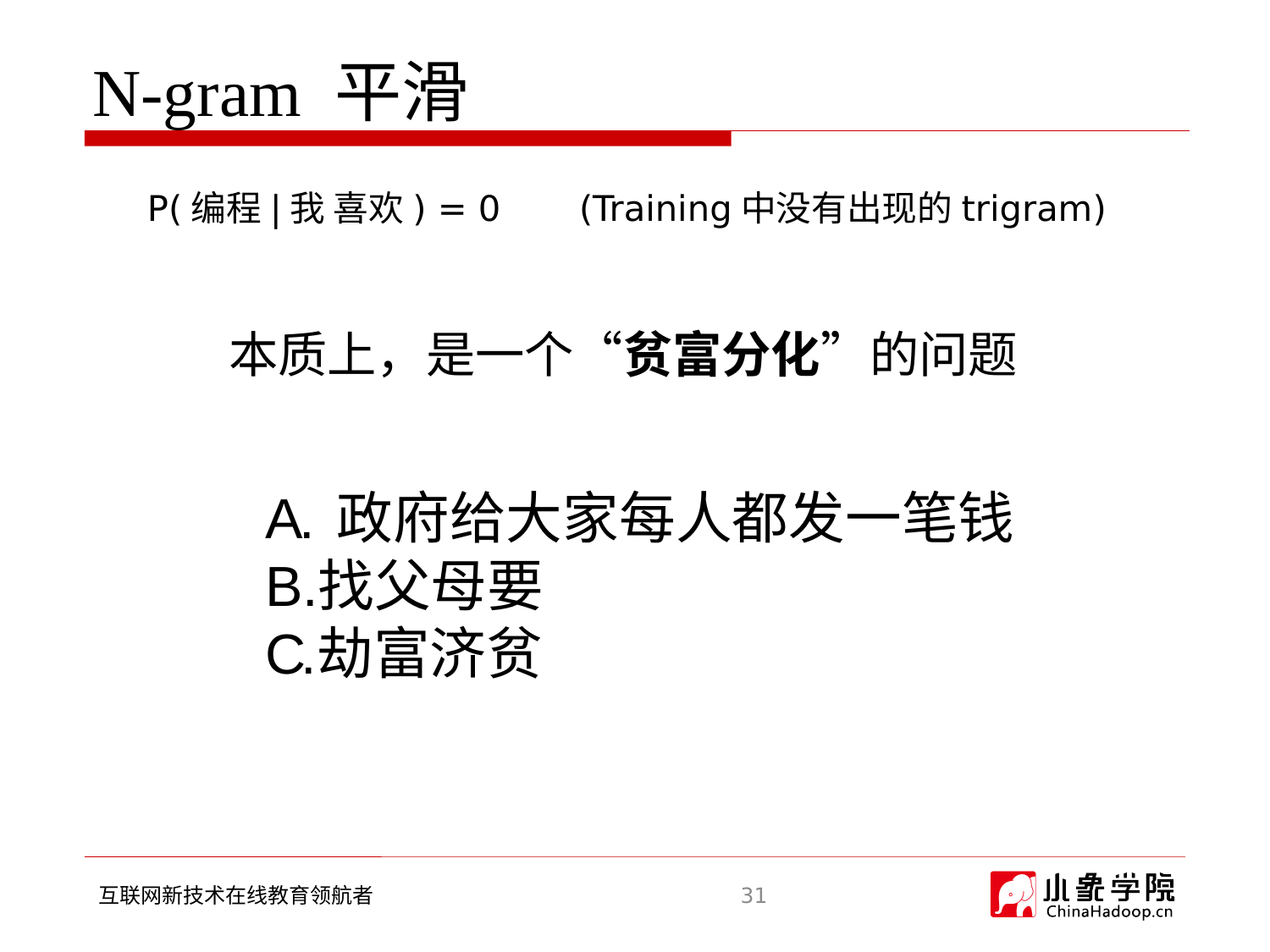

# N-gram 平滑
P(编程|我 喜欢) = 0       (Training中没有出现的trigram)

本质上，是一个“贫富分化”的问题
政府给大家每人都发一笔钱
找父母要
劫富济贫
31